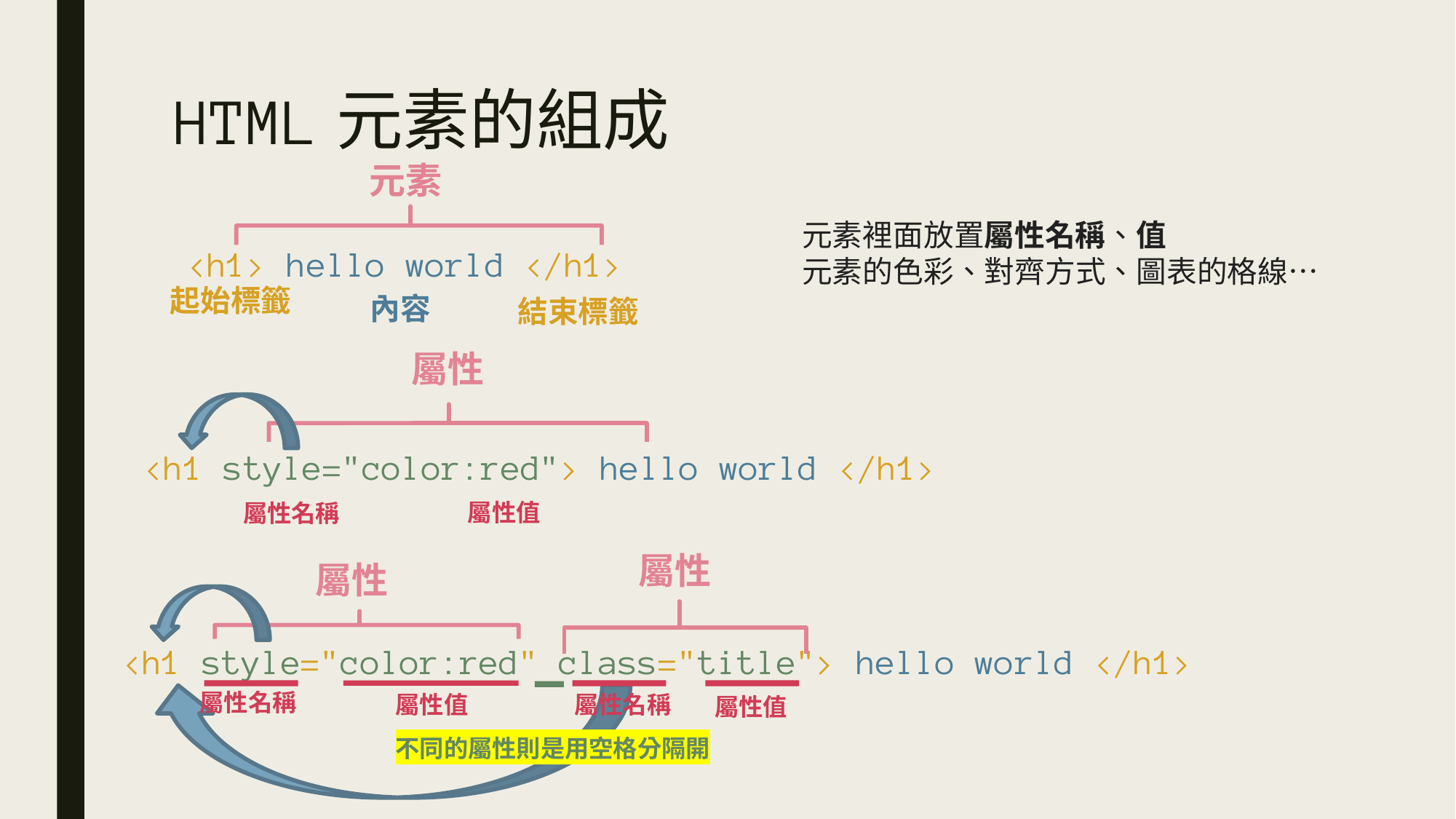

# HTML元素的組成
元素
元素裡面放置屬性名稱、值
元素的色彩、對齊方式、圖表的格線…

<h1> hello world </h1>
起始標籤
內容
結束標籤
屬性

<h1 style="color:red"> hello world </h1>

屬性值
屬性名稱

屬性
屬性

<h1 style="color:red" class="title"> hello world </h1>

屬性名稱
屬性值
屬性名稱

屬性值
不同的屬性則是用空格分隔開